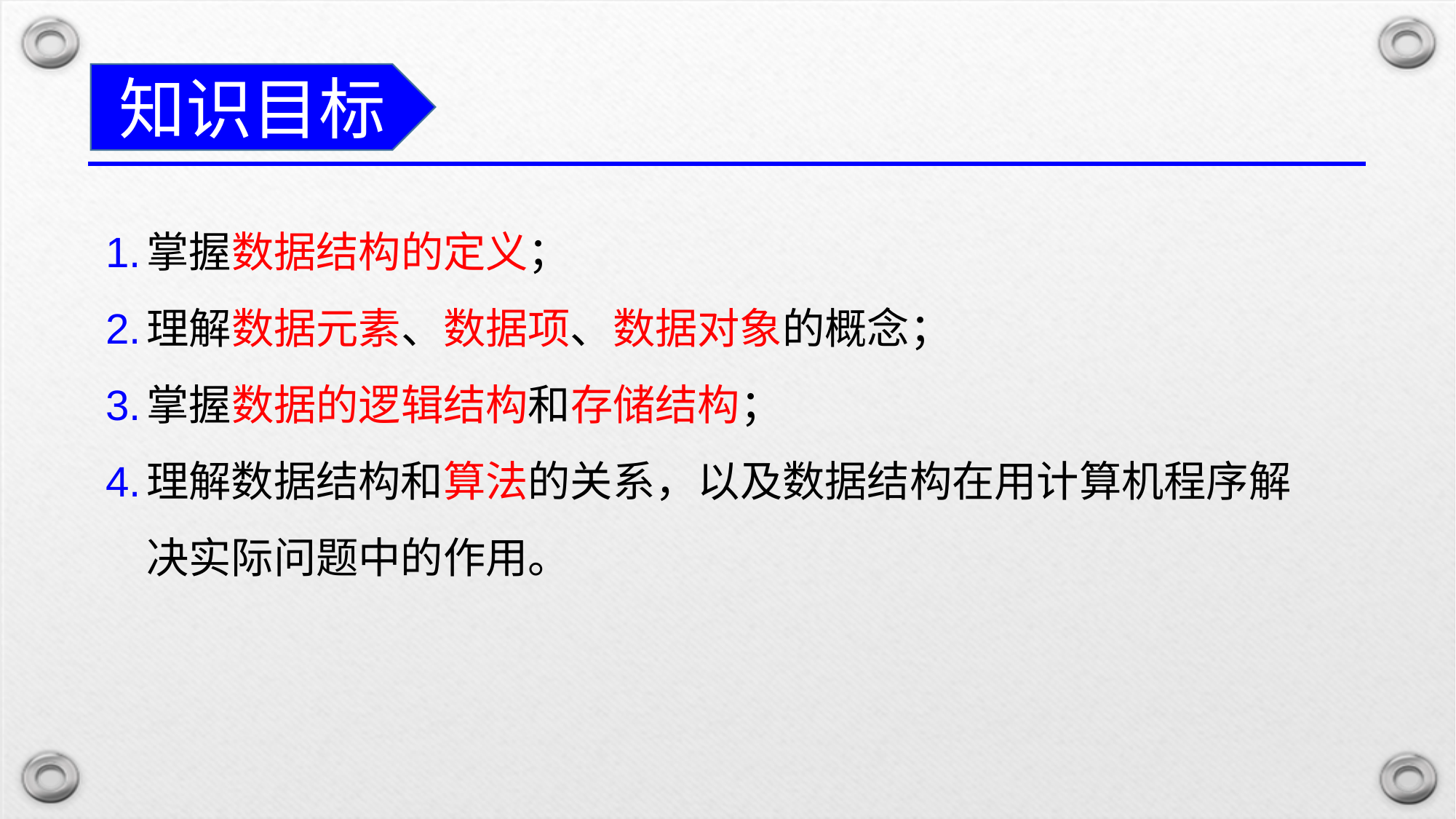

知识目标
掌握数据结构的定义；
理解数据元素、数据项、数据对象的概念；
掌握数据的逻辑结构和存储结构；
理解数据结构和算法的关系，以及数据结构在用计算机程序解决实际问题中的作用。